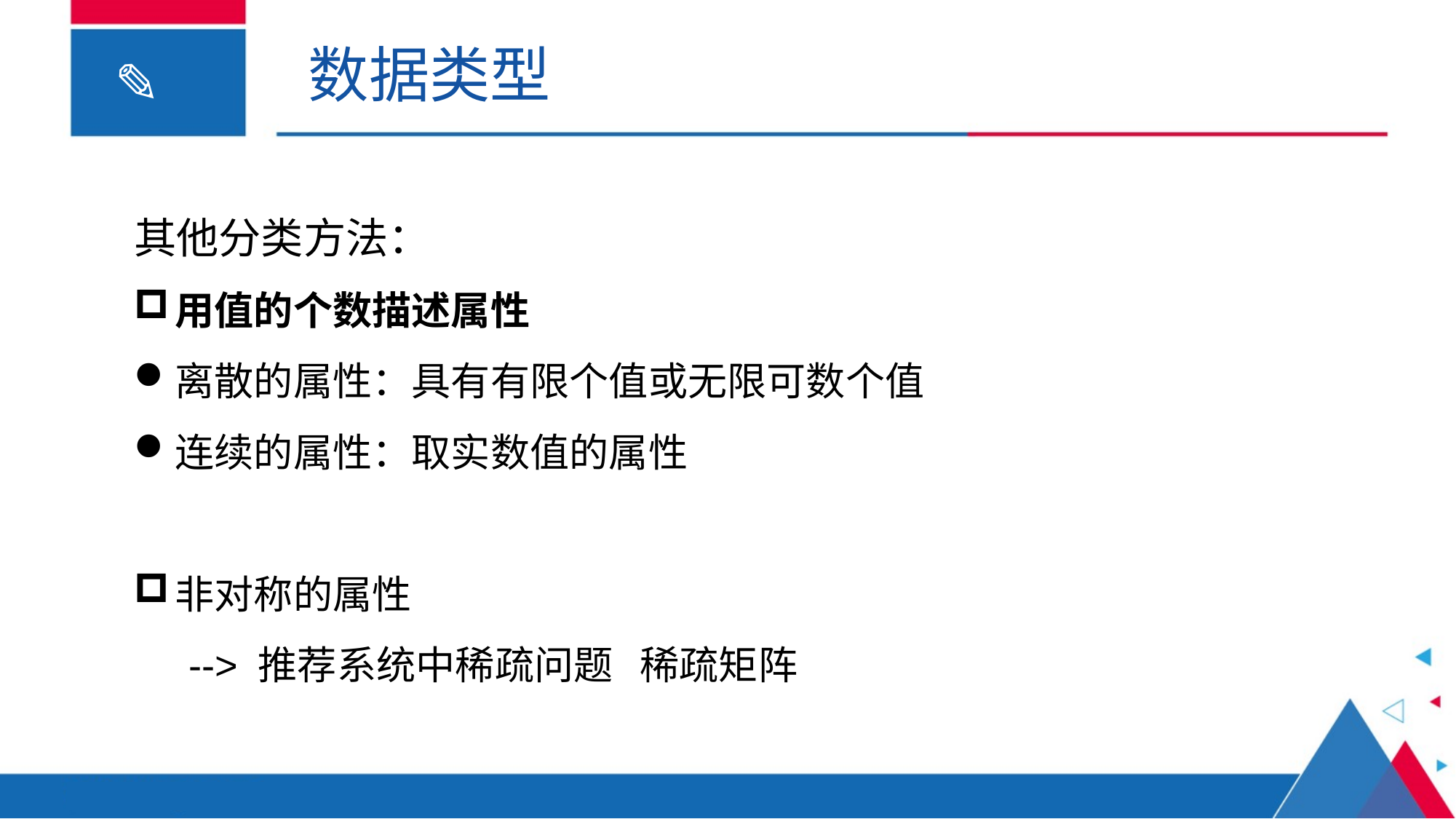

数据类型
其他分类方法：
用值的个数描述属性
离散的属性：具有有限个值或无限可数个值
连续的属性：取实数值的属性

非对称的属性
--> 推荐系统中稀疏问题   稀疏矩阵